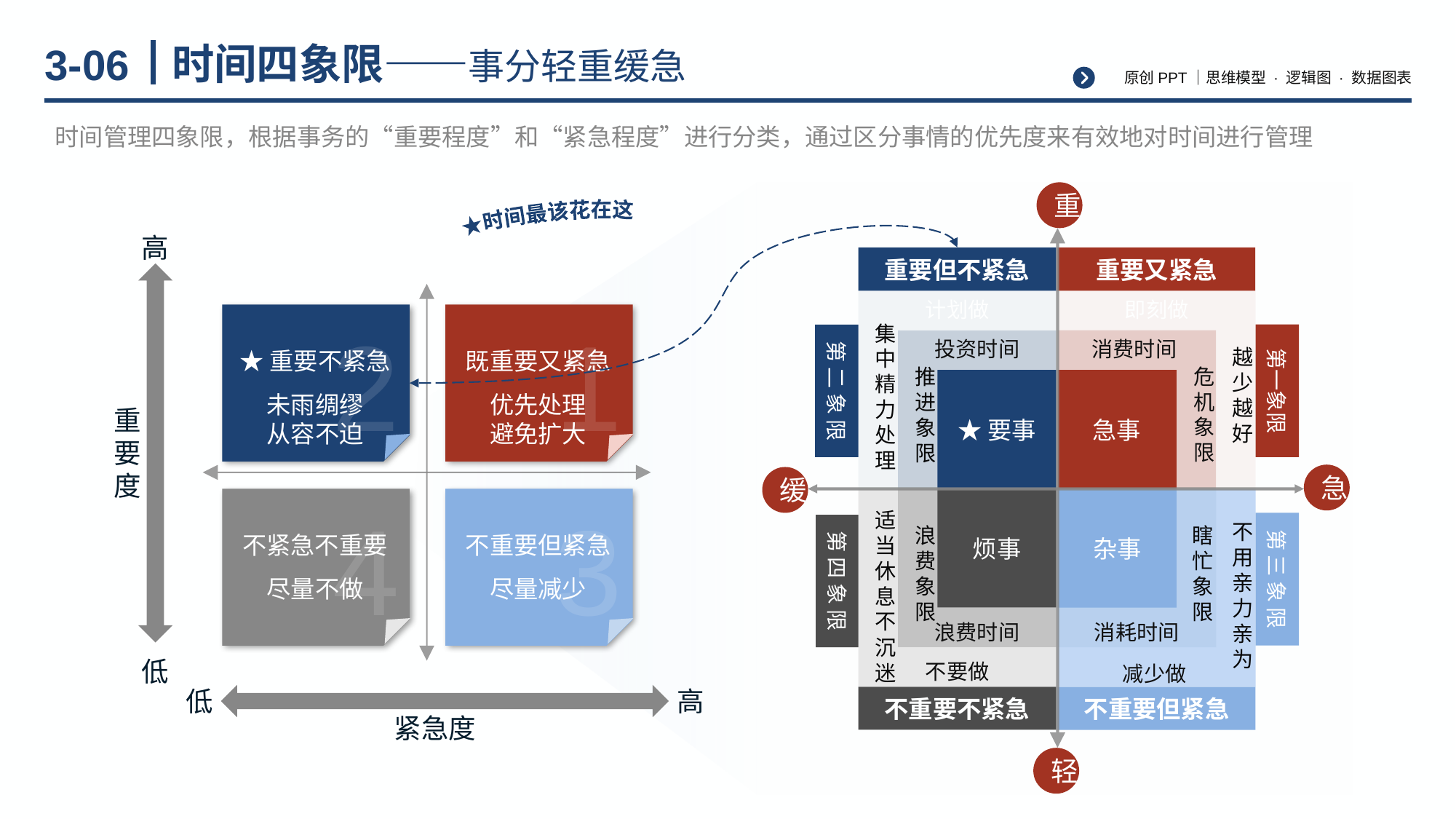

# 时间四象限——事分轻重缓急
3-06
时间管理四象限，根据事务的“重要程度”和“紧急程度”进行分类，通过区分事情的优先度来有效地对时间进行管理

重
★时间最该花在这
高
重要但不紧急
重要又紧急

即刻做
越少越好

消费时间
危机象限

计划做
集中精力处理

2

1
第一象限
第 二 象 限

投资时间
推进象限
★重要不紧急
未雨绸缪
从容不迫
既重要又紧急
优先处理
避免扩大
★要事
急事
重要度

急
缓

适当休息不沉迷
不要做

浪费象限
浪费时间
烦事

4

3

杂事
不用亲力亲为
第 三 象 限
瞎忙象限
第 四 象 限
不紧急不重要
尽量不做
不重要但紧急
尽量减少

消耗时间
低
减少做
低
高

不重要不紧急
不重要但紧急
紧急度
轻